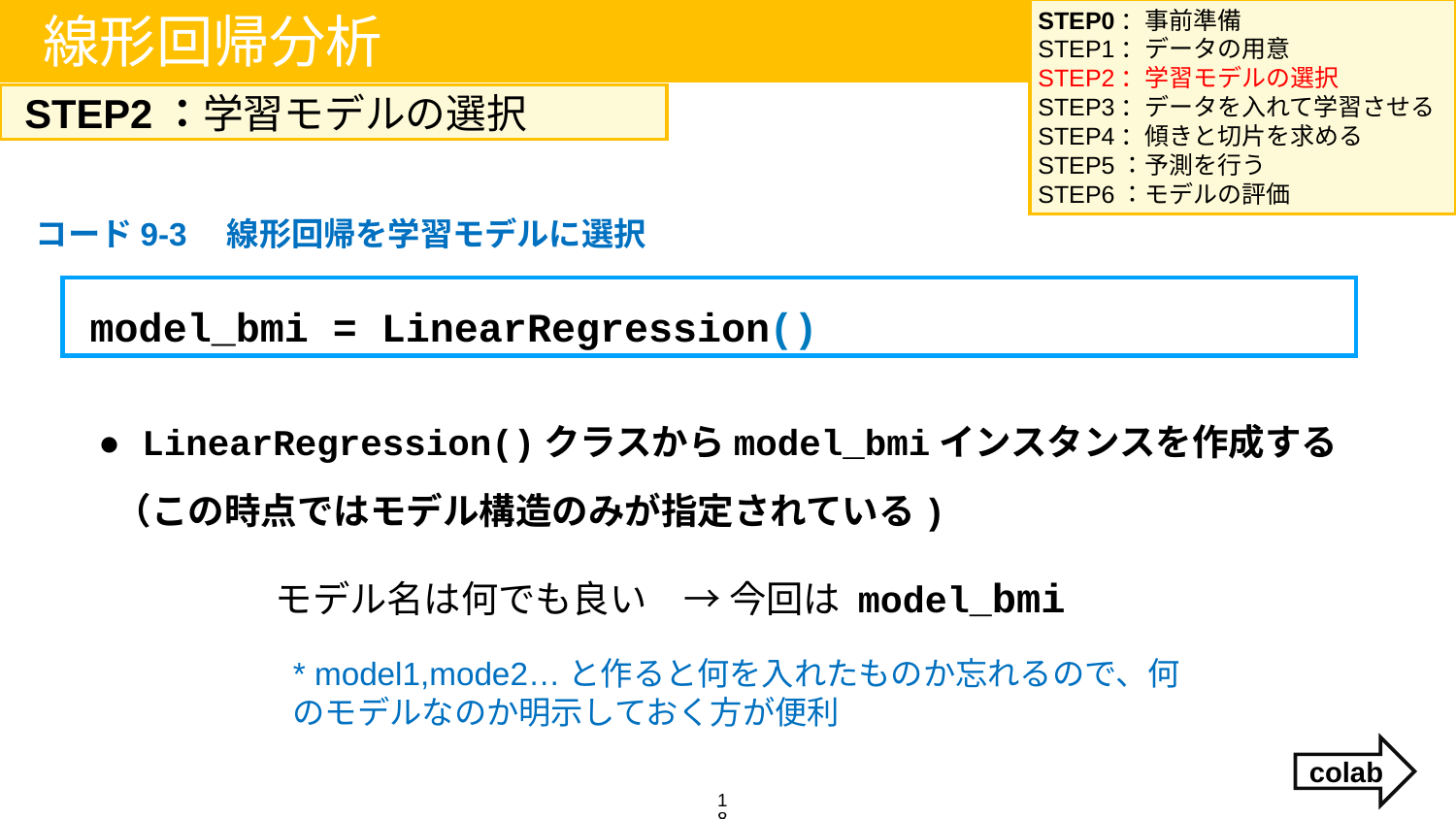

STEP0：事前準備
STEP1：データの用意
STEP2：学習モデルの選択
STEP3：データを入れて学習させる
STEP4：傾きと切片を求める
STEP5：予測を行う
STEP6：モデルの評価
線形回帰分析
STEP2：学習モデルの選択
コード9-3　線形回帰を学習モデルに選択
model_bmi = LinearRegression()
● LinearRegression()クラスからmodel_bmiインスタンスを作成する
 （この時点ではモデル構造のみが指定されている)

モデル名は何でも良い　→ 今回は model_bmi
* model1,mode2…と作ると何を入れたものか忘れるので、何のモデルなのか明示しておく方が便利
colab
18